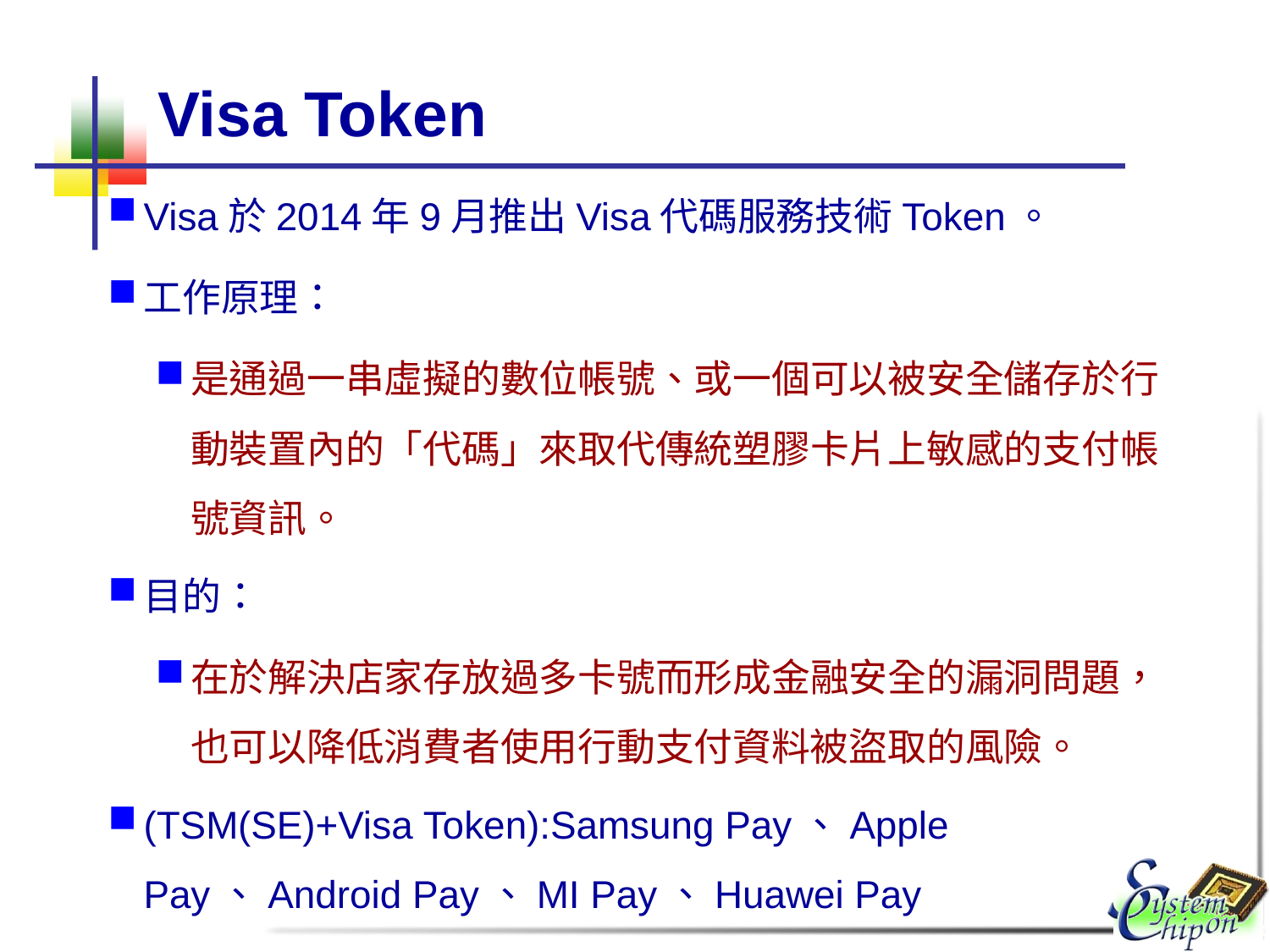

# Visa Token
Visa於2014年9月推出Visa代碼服務技術Token。
工作原理：
是通過一串虛擬的數位帳號、或一個可以被安全儲存於行動裝置內的「代碼」來取代傳統塑膠卡片上敏感的支付帳號資訊。
目的：
在於解決店家存放過多卡號而形成金融安全的漏洞問題，也可以降低消費者使用行動支付資料被盜取的風險。
(TSM(SE)+Visa Token):Samsung Pay、Apple Pay、Android Pay、MI Pay、Huawei Pay